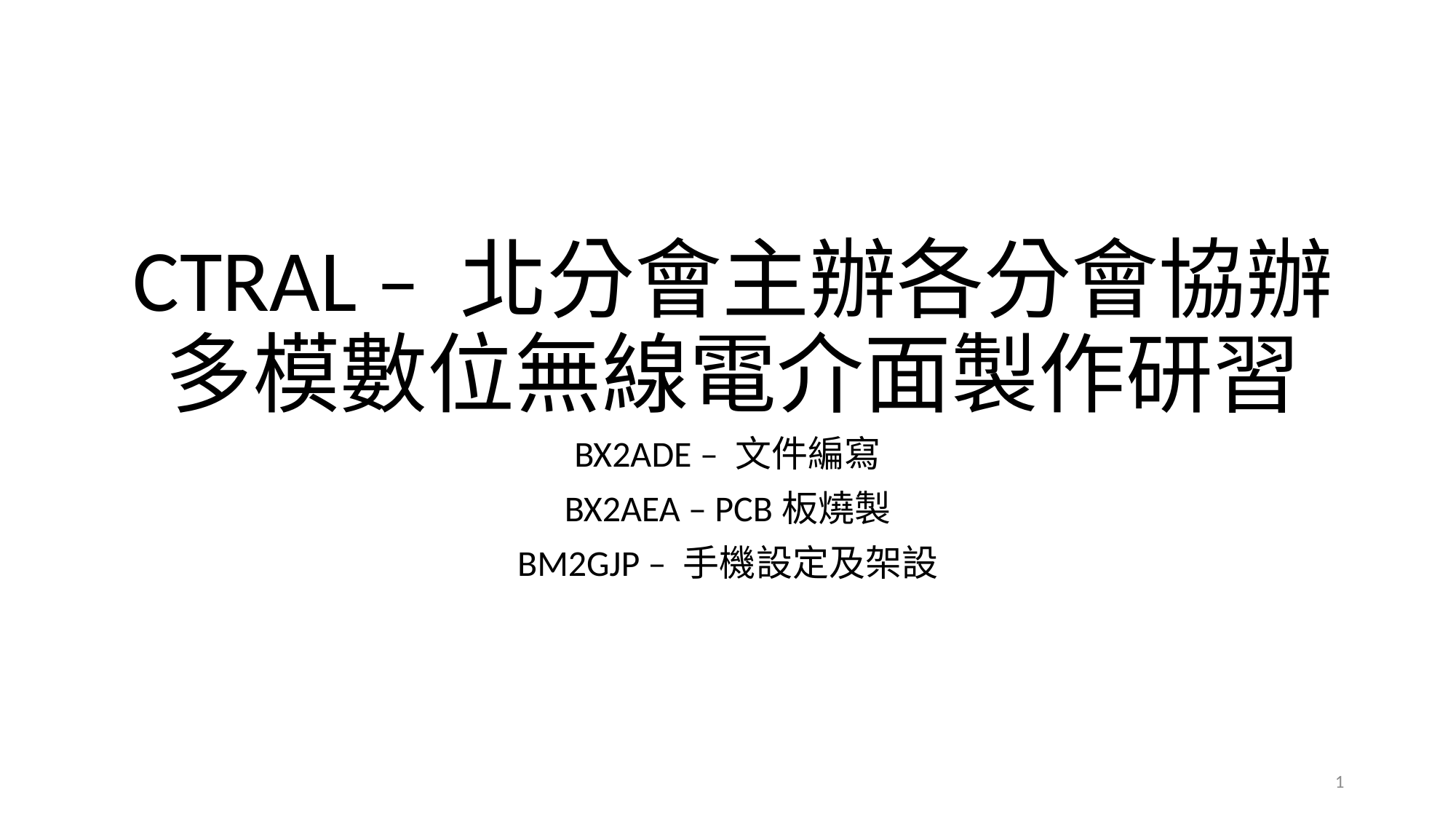

# CTRAL – 北分會主辦各分會協辦 多模數位無線電介面製作研習
BX2ADE – 文件編寫
BX2AEA – PCB板燒製
BM2GJP – 手機設定及架設
1